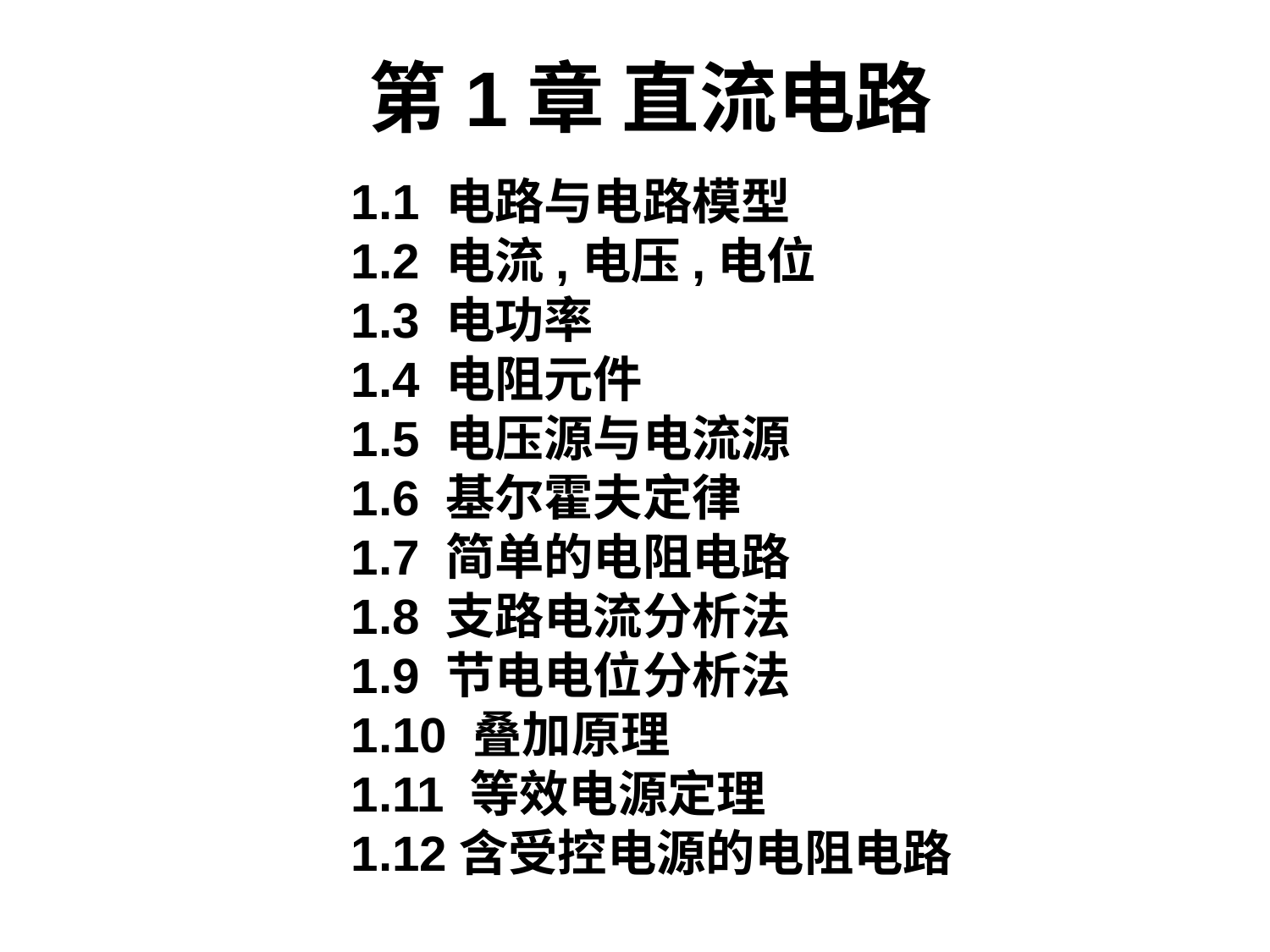

# 第1章 直流电路
1.1 电路与电路模型
1.2 电流,电压,电位
1.3 电功率
1.4 电阻元件
1.5 电压源与电流源
1.6 基尔霍夫定律
1.7 简单的电阻电路
1.8 支路电流分析法
1.9 节电电位分析法
1.10 叠加原理
1.11 等效电源定理
1.12含受控电源的电阻电路